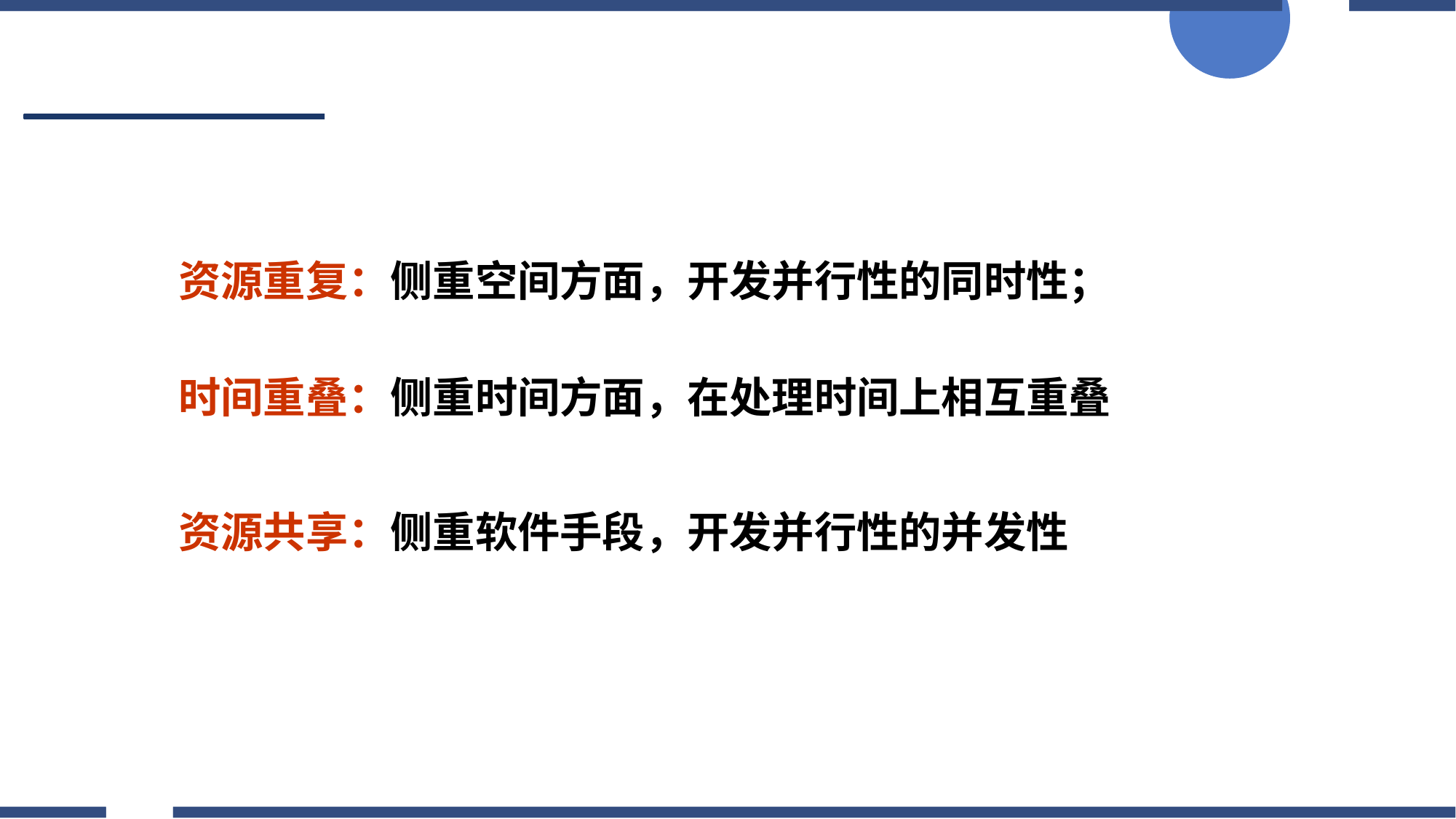

#
  资源重复：侧重空间方面，开发并行性的同时性；
  时间重叠：侧重时间方面，在处理时间上相互重叠

  资源共享：侧重软件手段，开发并行性的并发性